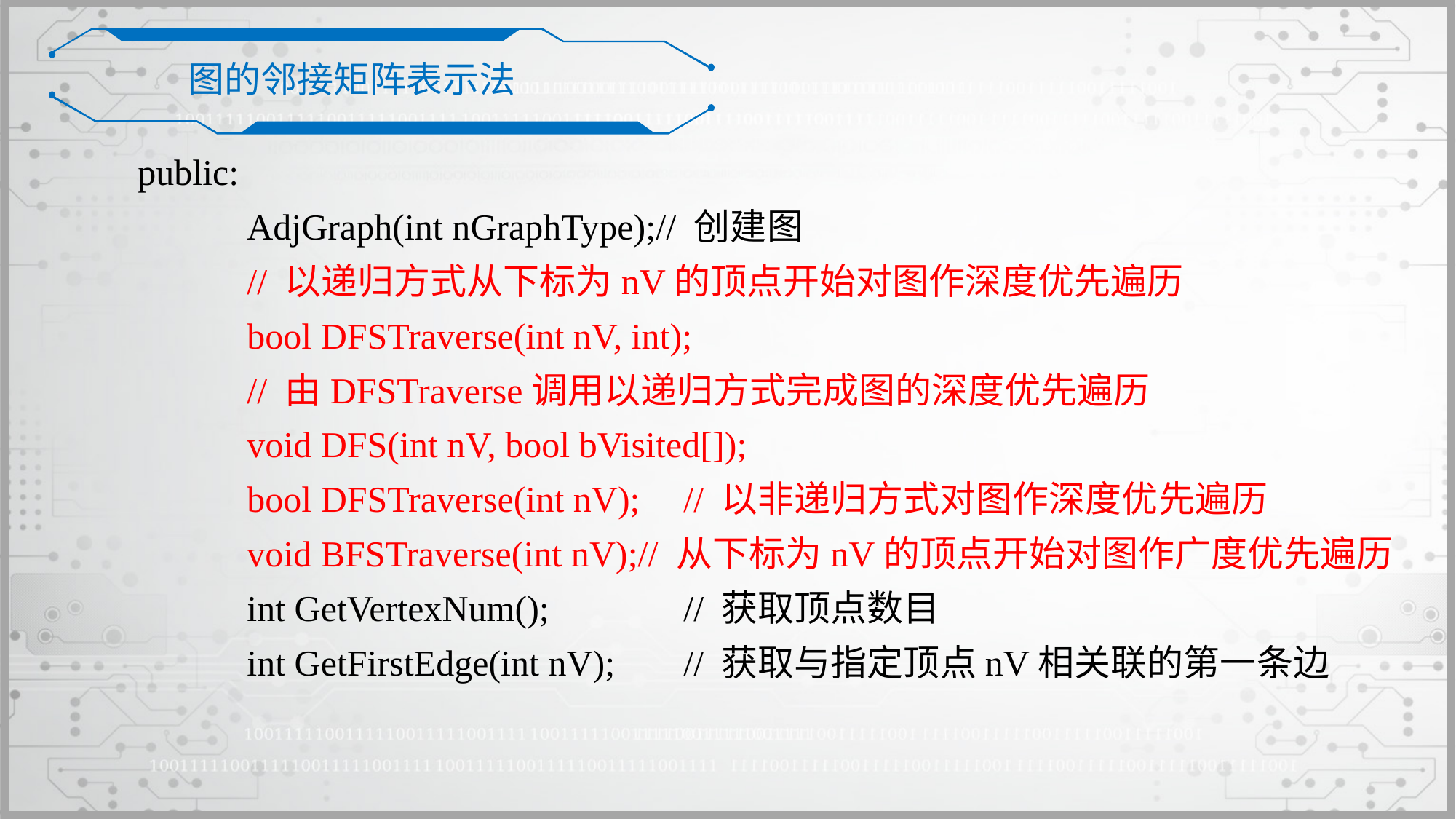

图的邻接矩阵表示法
public:
	AdjGraph(int nGraphType);// 创建图
	// 以递归方式从下标为nV的顶点开始对图作深度优先遍历
	bool DFSTraverse(int nV, int);
	// 由DFSTraverse调用以递归方式完成图的深度优先遍历
	void DFS(int nV, bool bVisited[]);
	bool DFSTraverse(int nV);	// 以非递归方式对图作深度优先遍历
	void BFSTraverse(int nV);// 从下标为nV的顶点开始对图作广度优先遍历
	int GetVertexNum();		// 获取顶点数目
	int GetFirstEdge(int nV);	// 获取与指定顶点nV相关联的第一条边